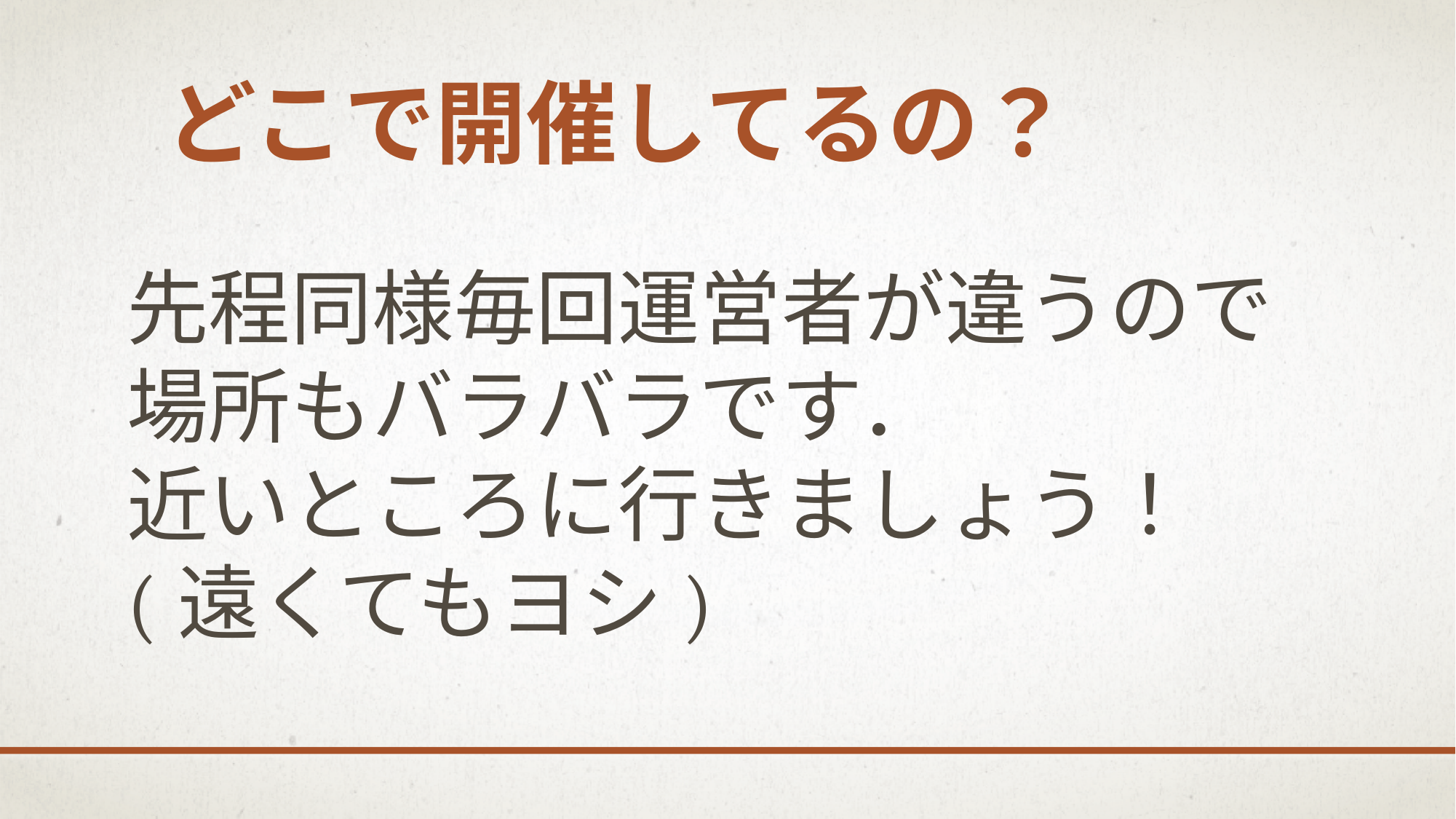

# どこで開催してるの？
先程同様毎回運営者が違うので
場所もバラバラです．
近いところに行きましょう！
(遠くてもヨシ)